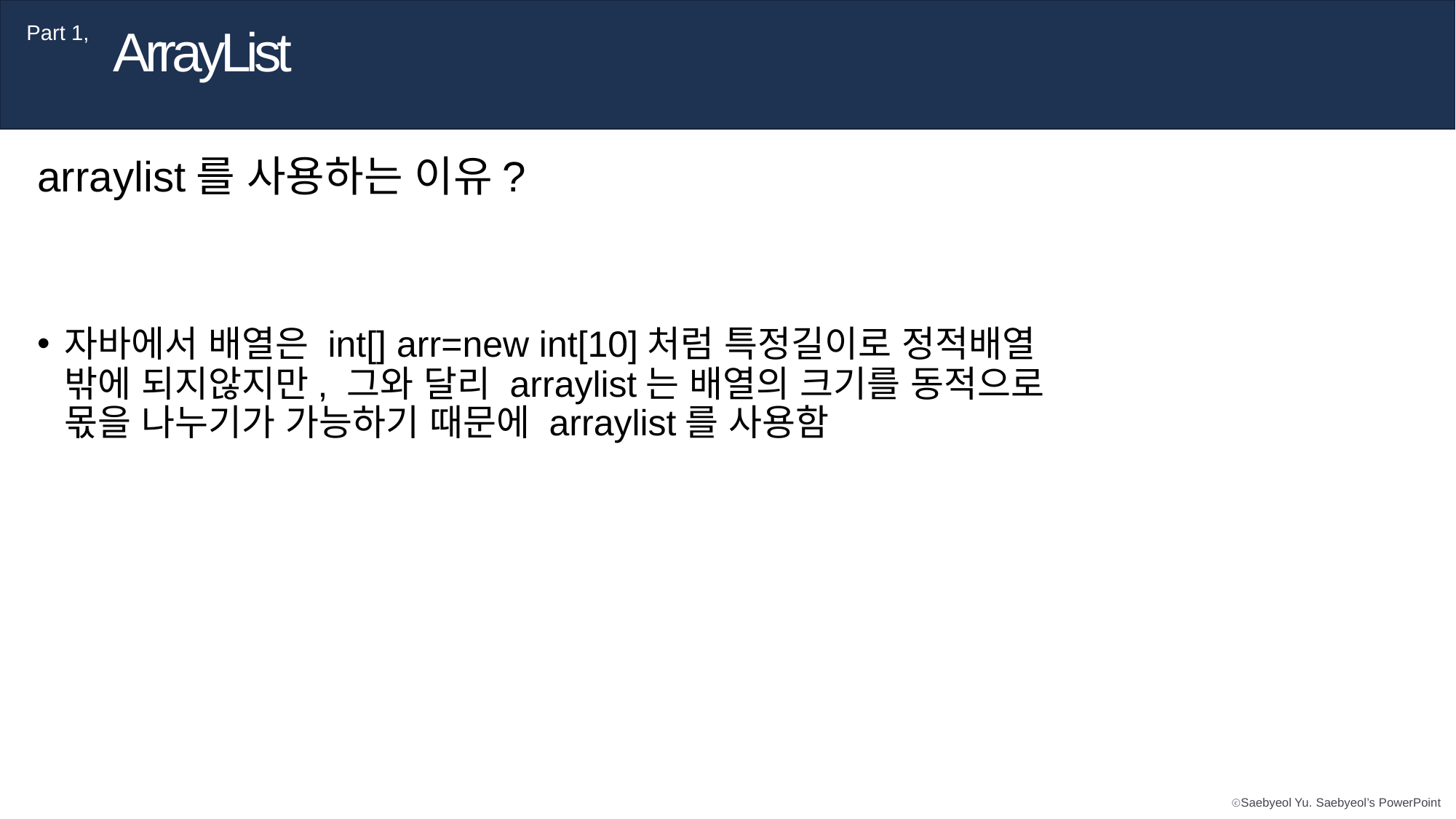

ArrayList
Part 1,
arraylist를 사용하는 이유?
자바에서 배열은 int[] arr=new int[10]처럼 특정길이로 정적배열 밖에 되지않지만, 그와 달리 arraylist는 배열의 크기를 동적으로 몫을 나누기가 가능하기 때문에 arraylist를 사용함